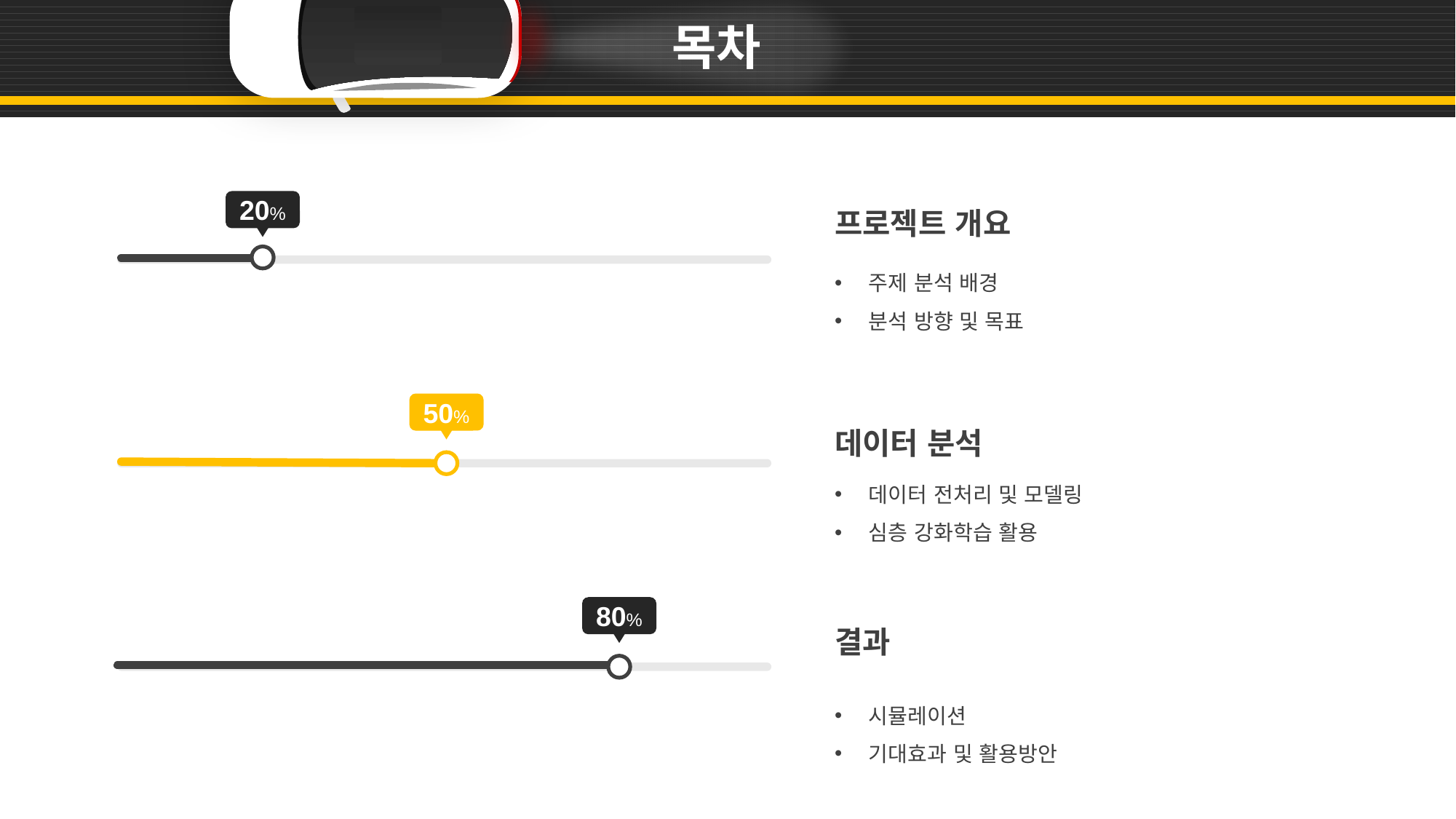

목차
프로젝트 개요

주제 분석 배경
분석 방향 및 목표
20%

50%

데이터 분석

데이터 전처리 및 모델링
심층 강화학습 활용

80%

결과

시뮬레이션
기대효과 및 활용방안